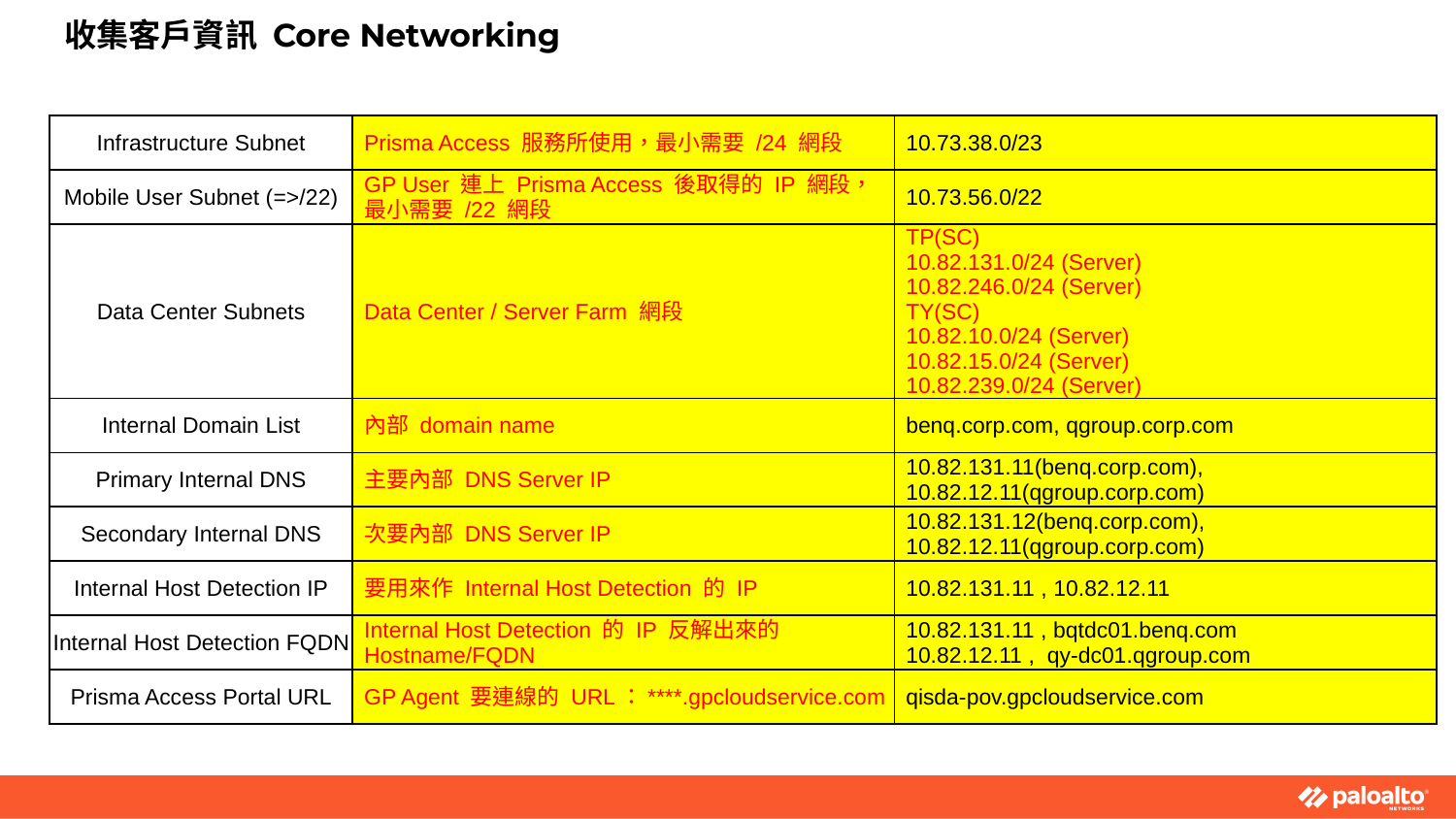

# 收集客戶資訊 Core Networking
| Infrastructure Subnet | Prisma Access 服務所使用，最小需要 /24 網段 | 10.73.38.0/23 |
| --- | --- | --- |
| Mobile User Subnet (=>/22) | GP User 連上 Prisma Access 後取得的 IP 網段，最小需要 /22 網段 | 10.73.56.0/22 |
| Data Center Subnets | Data Center / Server Farm 網段 | TP(SC) 10.82.131.0/24 (Server) 10.82.246.0/24 (Server) TY(SC) 10.82.10.0/24 (Server) 10.82.15.0/24 (Server) 10.82.239.0/24 (Server) |
| Internal Domain List | 內部 domain name | benq.corp.com, qgroup.corp.com |
| Primary Internal DNS | 主要內部 DNS Server IP | 10.82.131.11(benq.corp.com), 10.82.12.11(qgroup.corp.com) |
| Secondary Internal DNS | 次要內部 DNS Server IP | 10.82.131.12(benq.corp.com), 10.82.12.11(qgroup.corp.com) |
| Internal Host Detection IP | 要用來作 Internal Host Detection 的 IP | 10.82.131.11 , 10.82.12.11 |
| Internal Host Detection FQDN | Internal Host Detection 的 IP 反解出來的 Hostname/FQDN | 10.82.131.11 , bqtdc01.benq.com 10.82.12.11 , qy-dc01.qgroup.com |
| Prisma Access Portal URL | GP Agent 要連線的 URL：\*\*\*\*.gpcloudservice.com | qisda-pov.gpcloudservice.com |